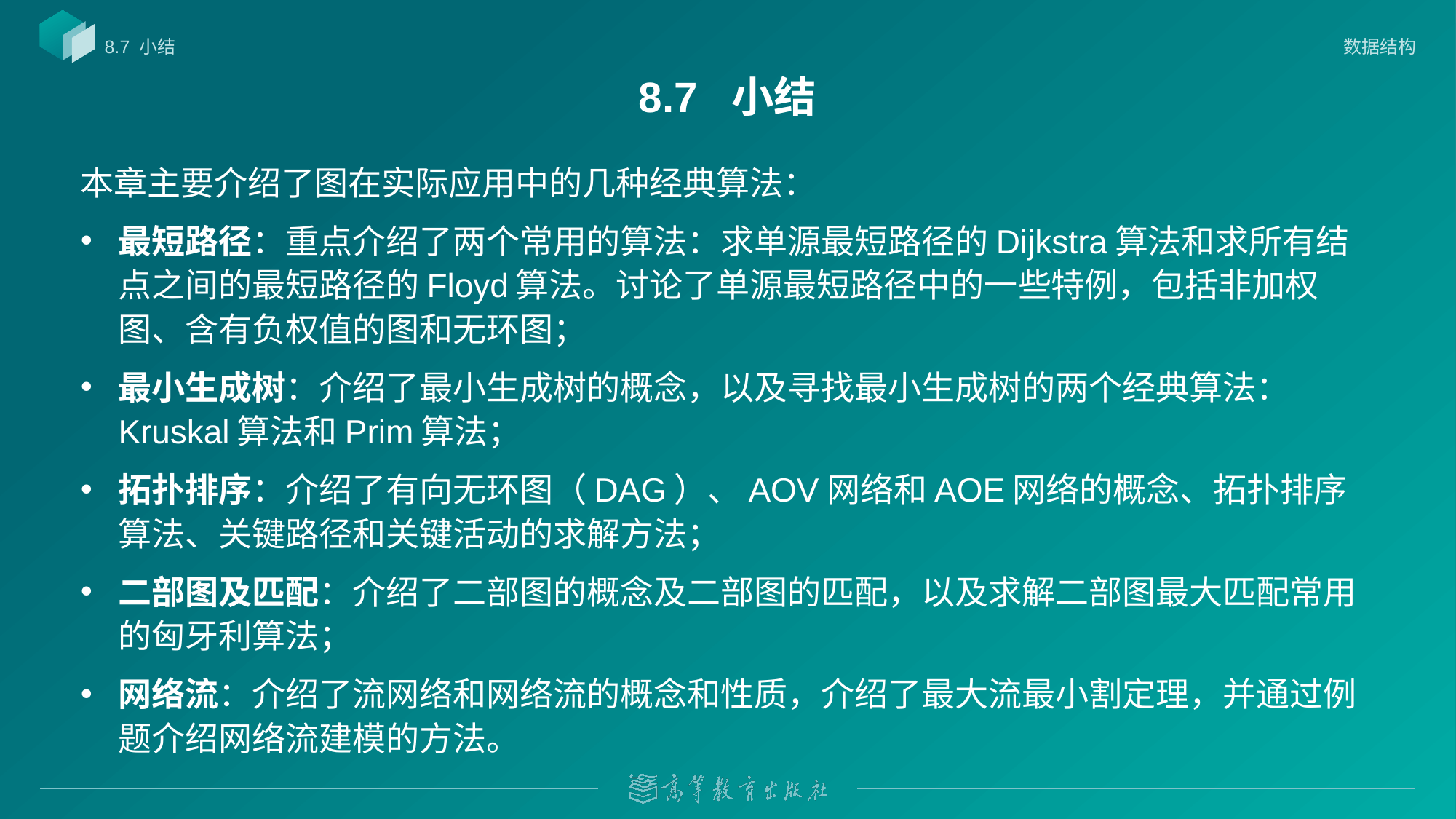

数据结构
8.7 小结
# 8.7  小结
本章主要介绍了图在实际应用中的几种经典算法：
最短路径：重点介绍了两个常用的算法：求单源最短路径的Dijkstra算法和求所有结点之间的最短路径的Floyd算法。讨论了单源最短路径中的一些特例，包括非加权图、含有负权值的图和无环图；
最小生成树：介绍了最小生成树的概念，以及寻找最小生成树的两个经典算法：Kruskal算法和Prim算法；
拓扑排序：介绍了有向无环图（DAG）、AOV网络和AOE网络的概念、拓扑排序算法、关键路径和关键活动的求解方法；
二部图及匹配：介绍了二部图的概念及二部图的匹配，以及求解二部图最大匹配常用的匈牙利算法；
网络流：介绍了流网络和网络流的概念和性质，介绍了最大流最小割定理，并通过例题介绍网络流建模的方法。